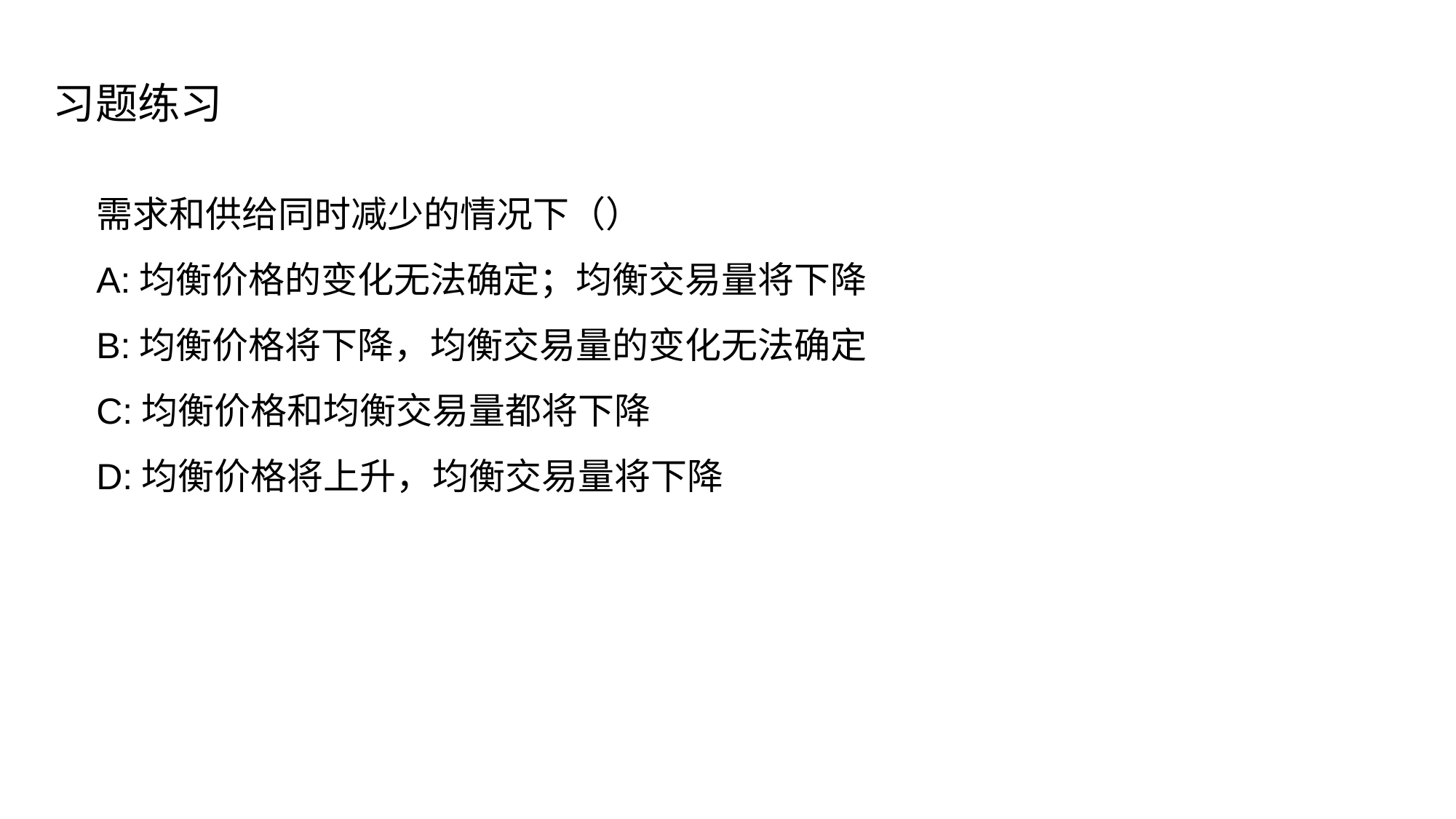

习题练习
需求和供给同时减少的情况下（）
A:均衡价格的变化无法确定；均衡交易量将下降
B:均衡价格将下降，均衡交易量的变化无法确定
C:均衡价格和均衡交易量都将下降
D:均衡价格将上升，均衡交易量将下降